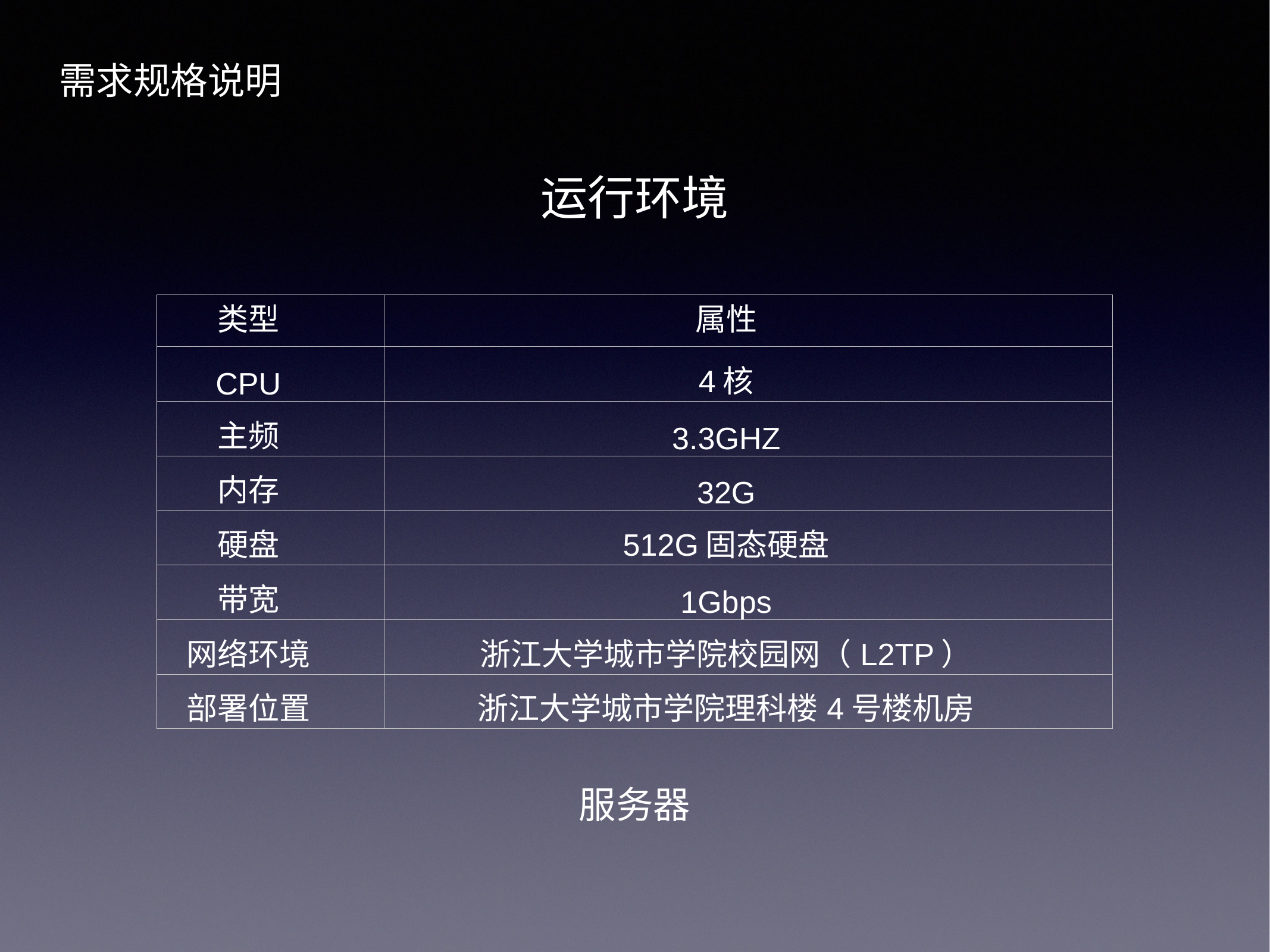

需求规格说明
运行环境
| 类型 | 属性 |
| --- | --- |
| CPU | 4核 |
| 主频 | 3.3GHZ |
| 内存 | 32G |
| 硬盘 | 512G固态硬盘 |
| 带宽 | 1Gbps |
| 网络环境 | 浙江大学城市学院校园网（L2TP） |
| 部署位置 | 浙江大学城市学院理科楼4号楼机房 |
服务器